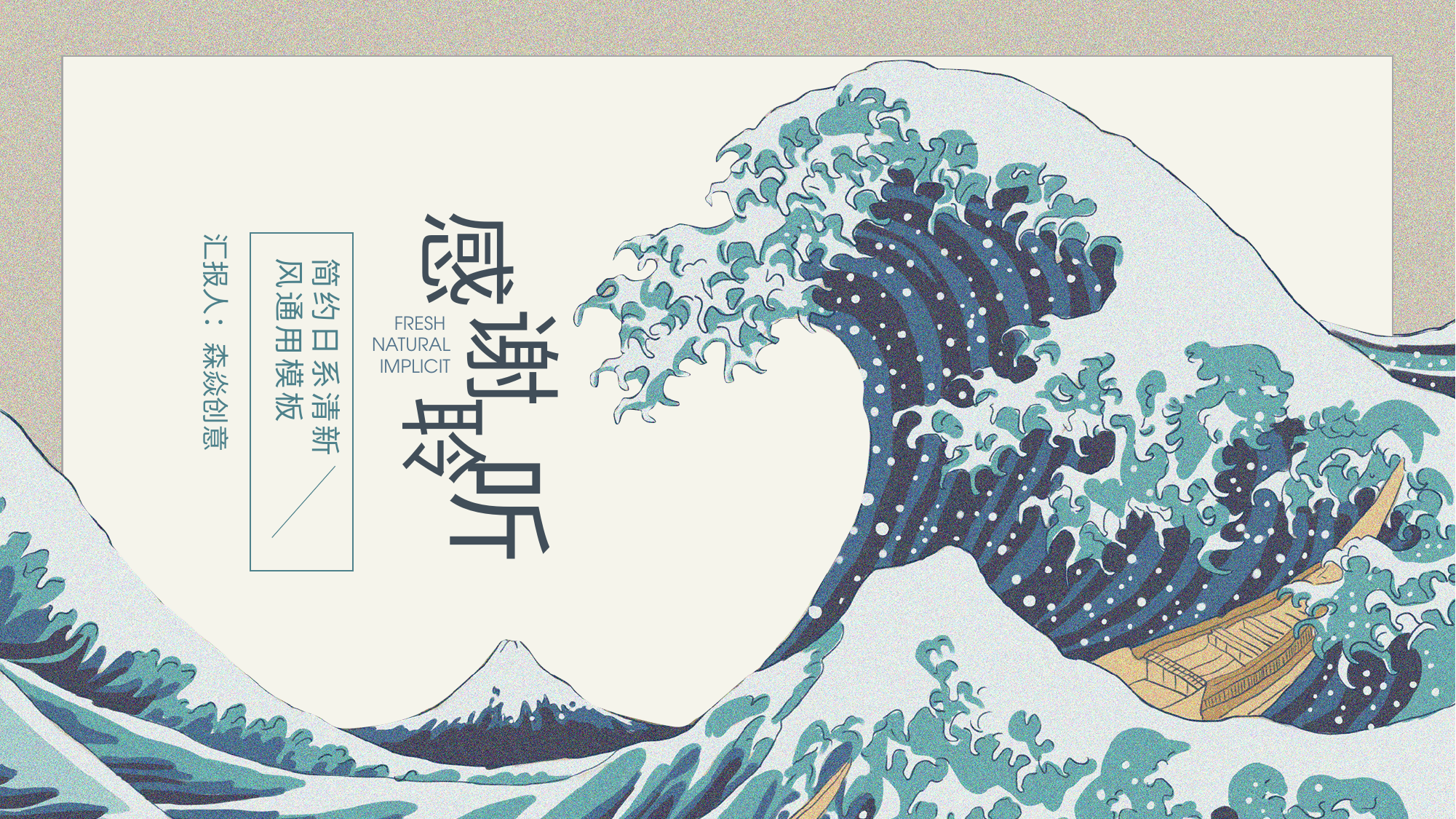

感
谢
FRESH
NATURAL
IMPLICIT
聆
听

简约日系清新风通用模板
汇报人：森焱创意